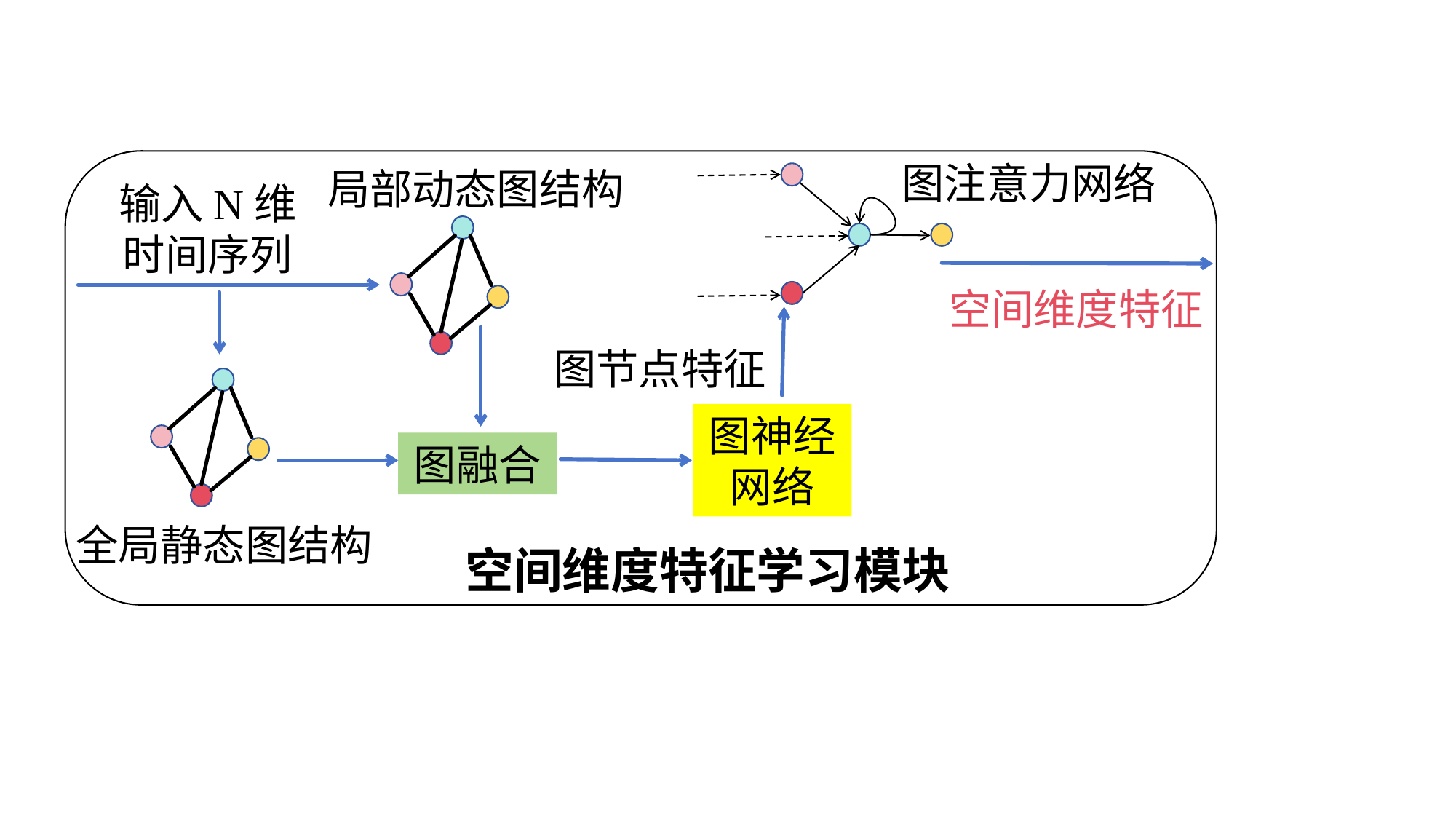

Spatial Features
图注意力网络
局部动态图结构

输入N维时间序列

空间维度特征

图节点特征

图神经网络

图融合

全局静态图结构
空间维度特征学习模块